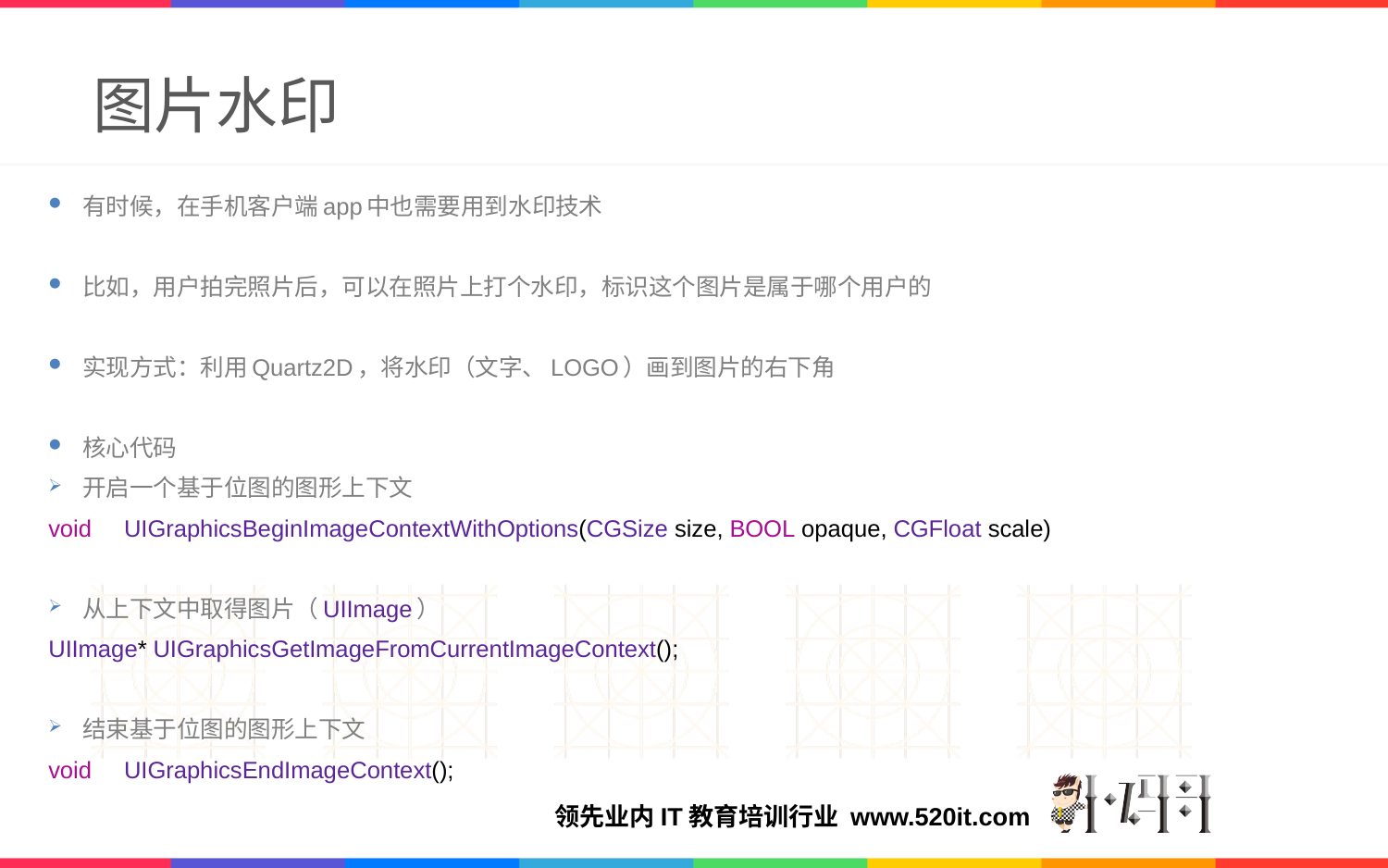

# 图片水印
有时候，在手机客户端app中也需要用到水印技术

比如，用户拍完照片后，可以在照片上打个水印，标识这个图片是属于哪个用户的

实现方式：利用Quartz2D，将水印（文字、LOGO）画到图片的右下角

核心代码
开启一个基于位图的图形上下文
void     UIGraphicsBeginImageContextWithOptions(CGSize size, BOOL opaque, CGFloat scale)

从上下文中取得图片（UIImage）
UIImage* UIGraphicsGetImageFromCurrentImageContext();

结束基于位图的图形上下文
void     UIGraphicsEndImageContext();